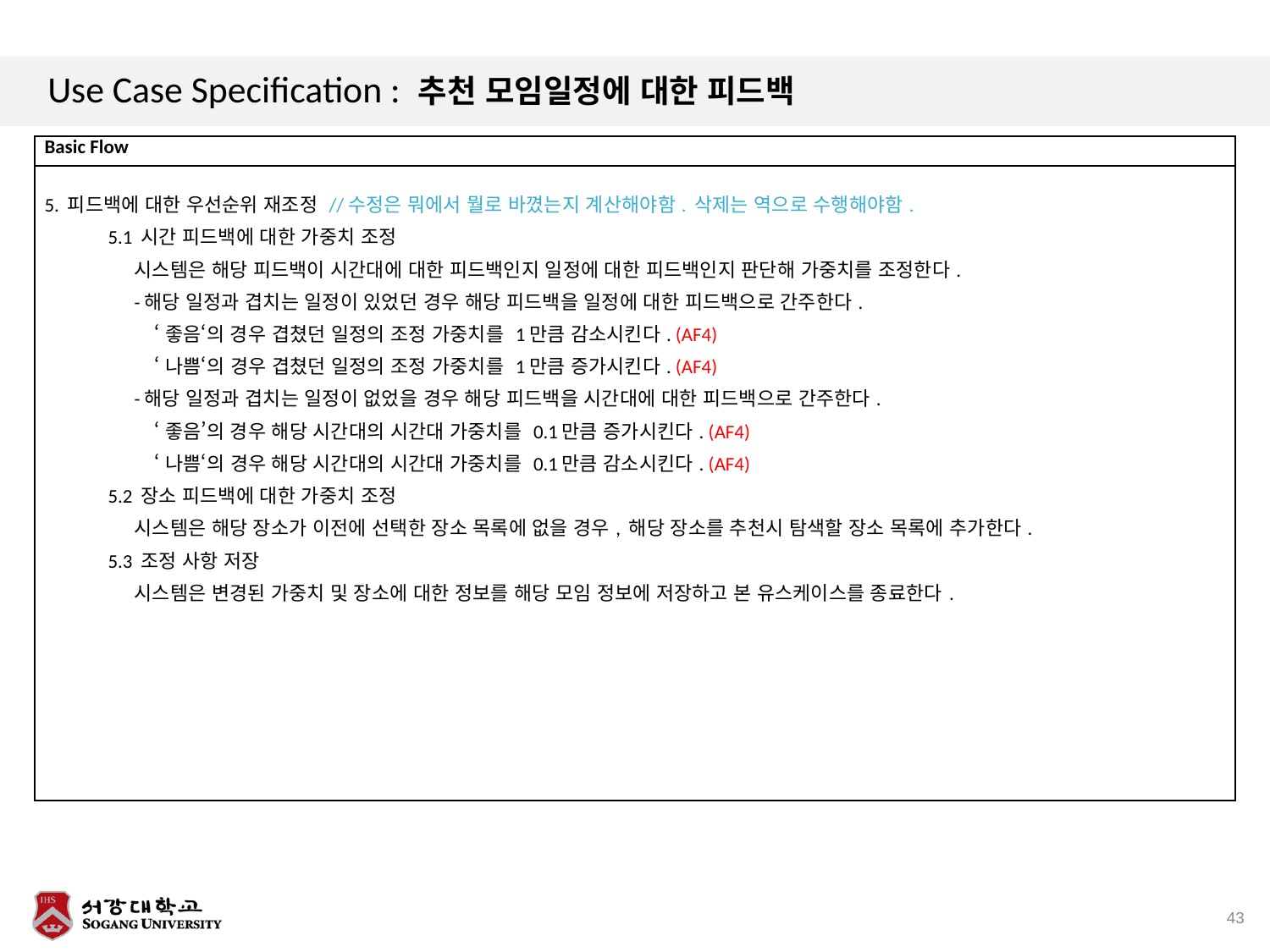

# Use Case Specification : 추천 모임일정에 대한 피드백
| Basic Flow |
| --- |
| 5. 피드백에 대한 우선순위 재조정 //수정은 뭐에서 뭘로 바꼈는지 계산해야함. 삭제는 역으로 수행해야함. 5.1 시간 피드백에 대한 가중치 조정 시스템은 해당 피드백이 시간대에 대한 피드백인지 일정에 대한 피드백인지 판단해 가중치를 조정한다. -해당 일정과 겹치는 일정이 있었던 경우 해당 피드백을 일정에 대한 피드백으로 간주한다. ‘좋음‘의 경우 겹쳤던 일정의 조정 가중치를 1만큼 감소시킨다. (AF4) ‘나쁨‘의 경우 겹쳤던 일정의 조정 가중치를 1만큼 증가시킨다. (AF4) -해당 일정과 겹치는 일정이 없었을 경우 해당 피드백을 시간대에 대한 피드백으로 간주한다. ‘좋음’의 경우 해당 시간대의 시간대 가중치를 0.1만큼 증가시킨다. (AF4) ‘나쁨‘의 경우 해당 시간대의 시간대 가중치를 0.1만큼 감소시킨다. (AF4) 5.2 장소 피드백에 대한 가중치 조정 시스템은 해당 장소가 이전에 선택한 장소 목록에 없을 경우, 해당 장소를 추천시 탐색할 장소 목록에 추가한다. 5.3 조정 사항 저장 시스템은 변경된 가중치 및 장소에 대한 정보를 해당 모임 정보에 저장하고 본 유스케이스를 종료한다. |
43